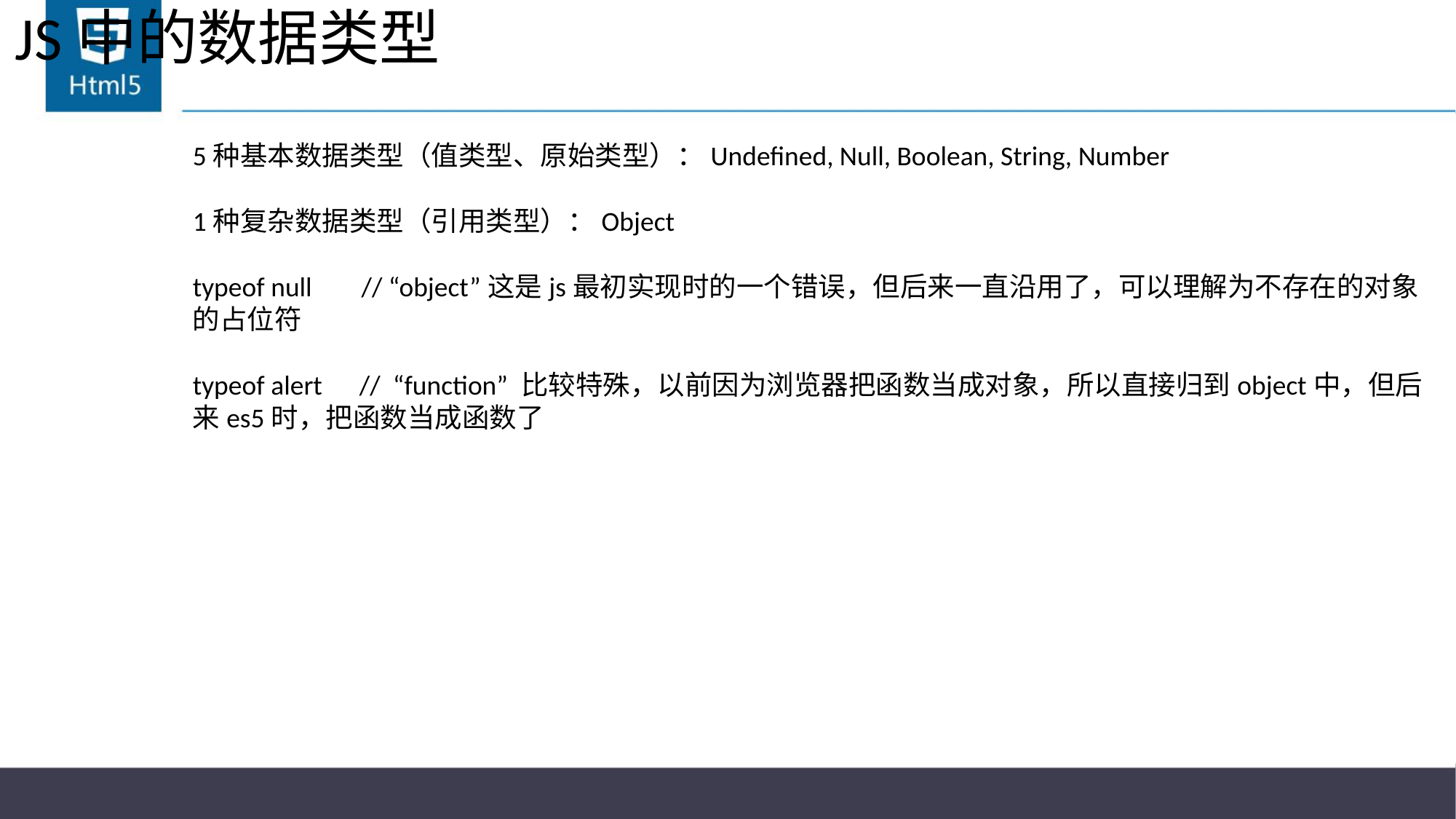

# JS中的数据类型
5种基本数据类型（值类型、原始类型）：Undefined, Null, Boolean, String, Number

1种复杂数据类型（引用类型）：Object

typeof null        // “object”这是js最初实现时的一个错误，但后来一直沿用了，可以理解为不存在的对象的占位符

typeof alert      //  “function” 比较特殊，以前因为浏览器把函数当成对象，所以直接归到object中，但后来es5时，把函数当成函数了